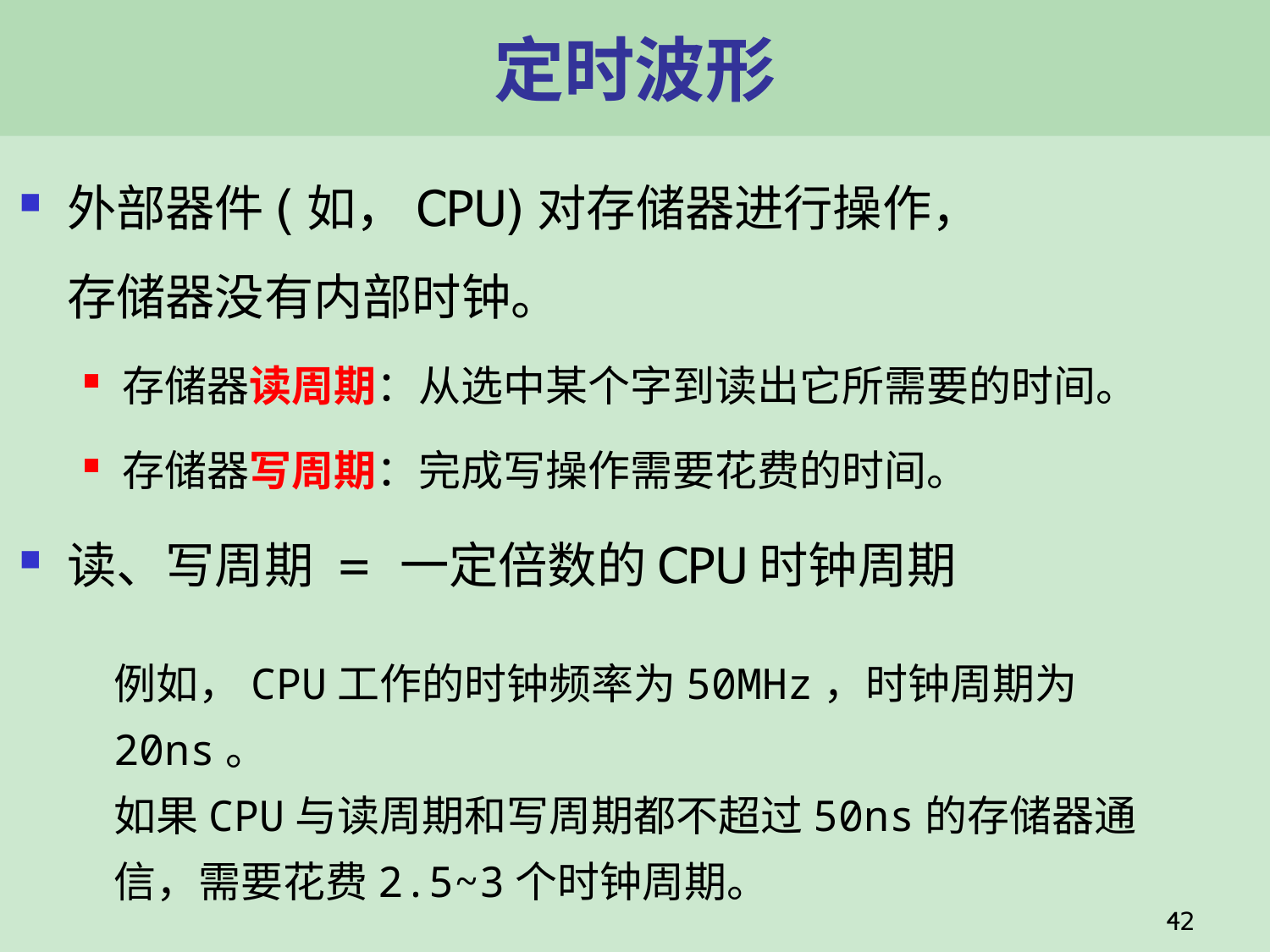

# 定时波形
外部器件(如，CPU)对存储器进行操作，
存储器没有内部时钟。
存储器读周期：从选中某个字到读出它所需要的时间。
存储器写周期：完成写操作需要花费的时间。
读、写周期 = 一定倍数的CPU时钟周期
例如，CPU工作的时钟频率为50MHz，时钟周期为20ns。
如果CPU与读周期和写周期都不超过50ns的存储器通信，需要花费2.5~3个时钟周期。
42